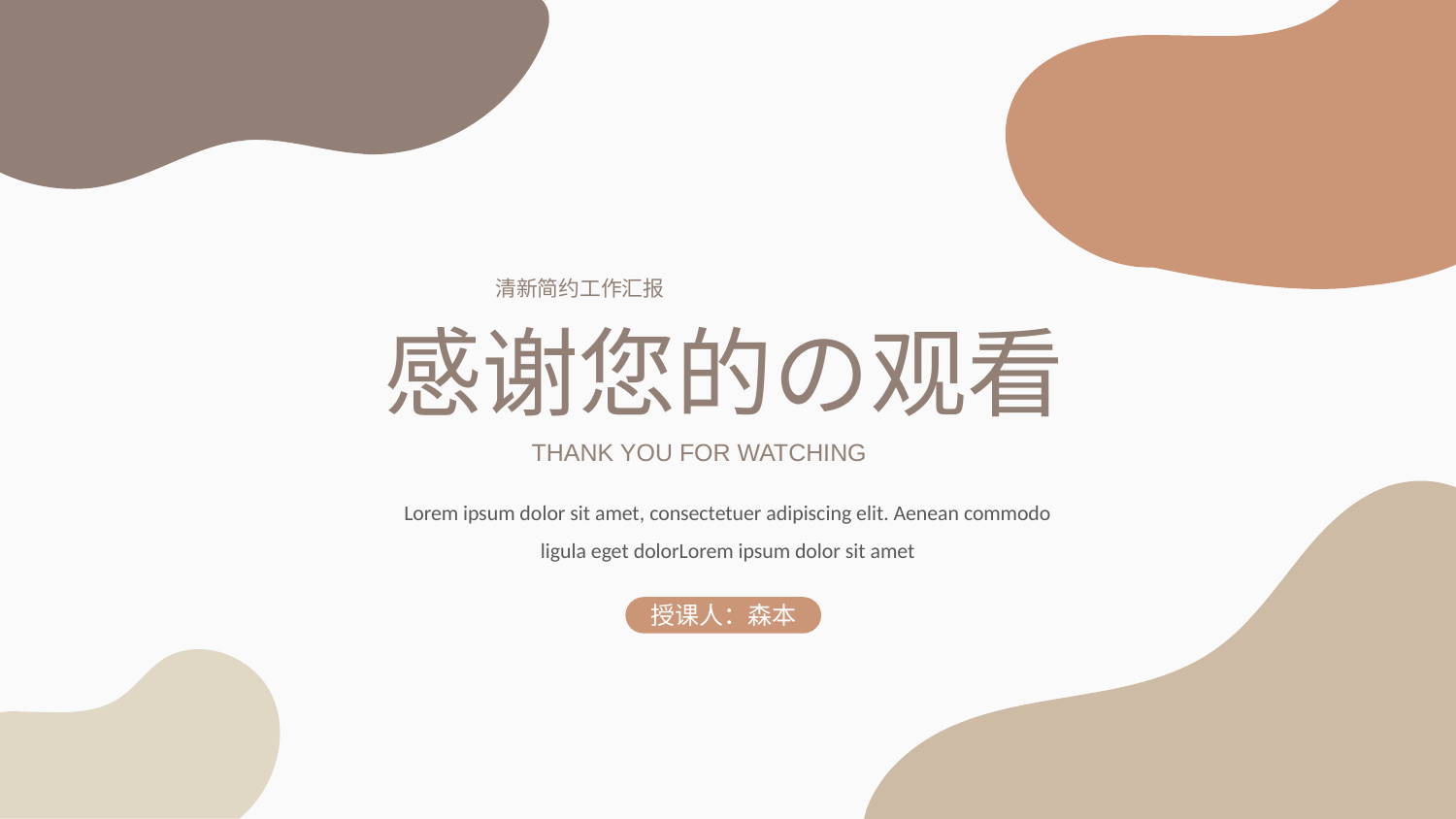

清新简约工作汇报
感谢您的の观看

THANK YOU FOR WATCHING
Lorem ipsum dolor sit amet, consectetuer adipiscing elit. Aenean commodo ligula eget dolorLorem ipsum dolor sit amet

授课人：森本